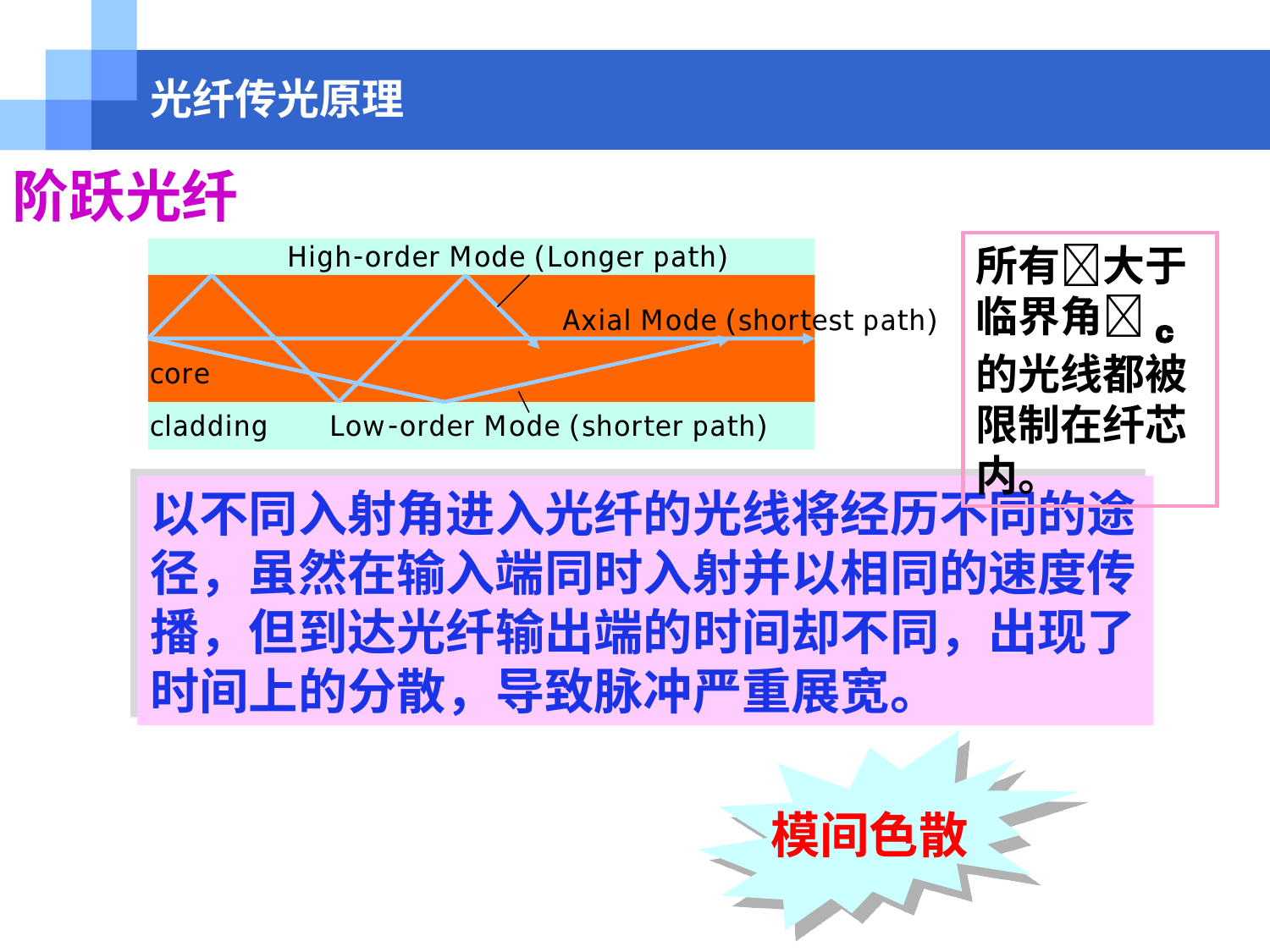

光纤传光原理
阶跃光纤
High-order Mode (Longer path)

所有θ大于临界角θC的光线都被限制在纤芯内。

Axial Mode (shortest path)

Low-order Mode (shorter path)
core
cladding
以不同入射角进入光纤的光线将经历不同的途径，虽然在输入端同时入射并以相同的速度传播，但到达光纤输出端的时间却不同，出现了时间上的分散，导致脉冲严重展宽。
模间色散